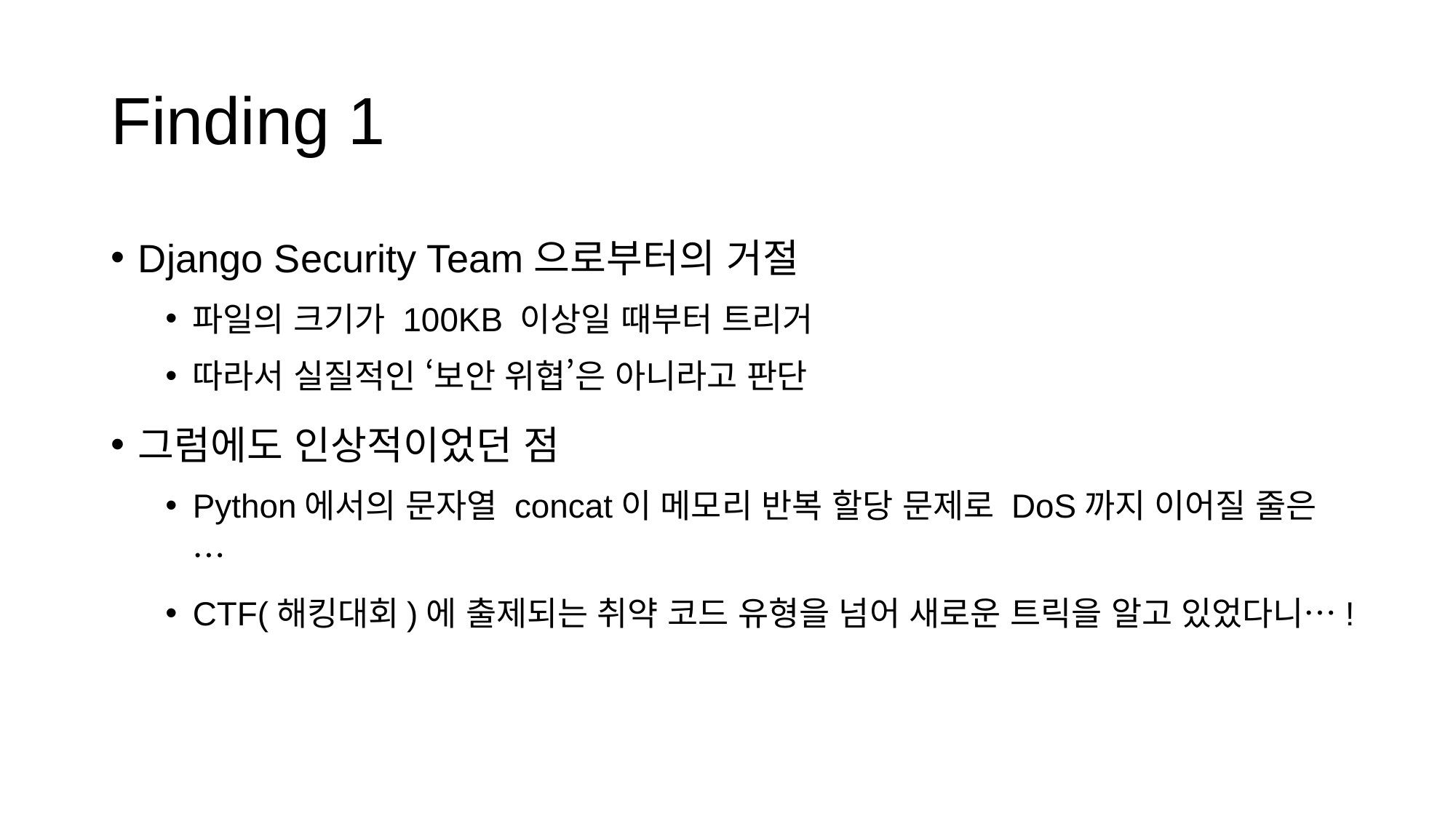

# Finding 1
Django Security Team으로부터의 거절
파일의 크기가 100KB 이상일 때부터 트리거
따라서 실질적인 ‘보안 위협’은 아니라고 판단
그럼에도 인상적이었던 점
Python에서의 문자열 concat이 메모리 반복 할당 문제로 DoS까지 이어질 줄은…
CTF(해킹대회)에 출제되는 취약 코드 유형을 넘어 새로운 트릭을 알고 있었다니…!